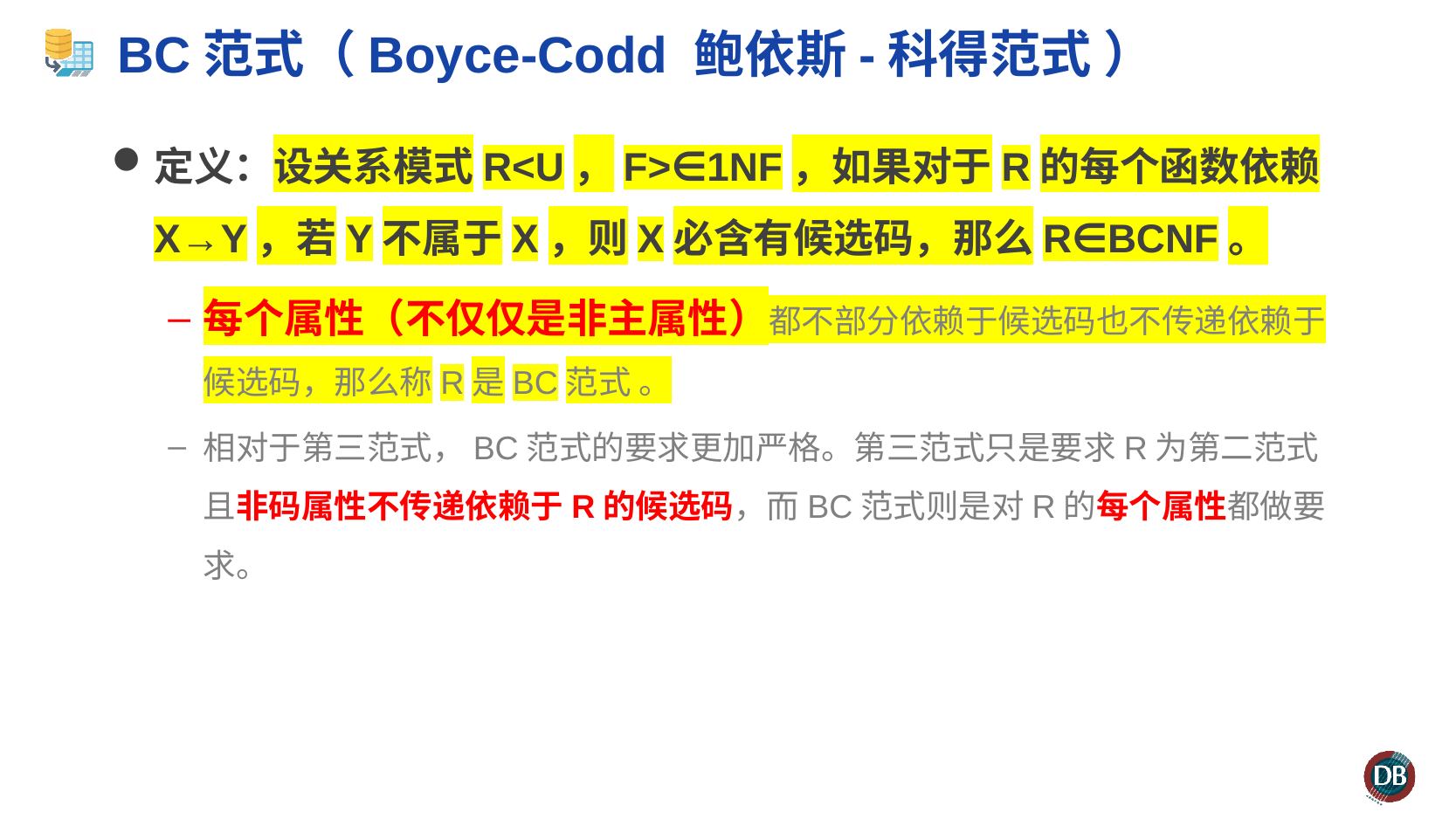

# BC范式（Boyce-Codd 鲍依斯-科得范式 ）
定义：设关系模式R<U，F>∈1NF，如果对于R的每个函数依赖X→Y，若Y不属于X，则X必含有候选码，那么R∈BCNF。
每个属性（不仅仅是非主属性）都不部分依赖于候选码也不传递依赖于候选码，那么称R是BC范式 。
相对于第三范式，BC范式的要求更加严格。第三范式只是要求R为第二范式且非码属性不传递依赖于R的候选码，而BC范式则是对R的每个属性都做要求。